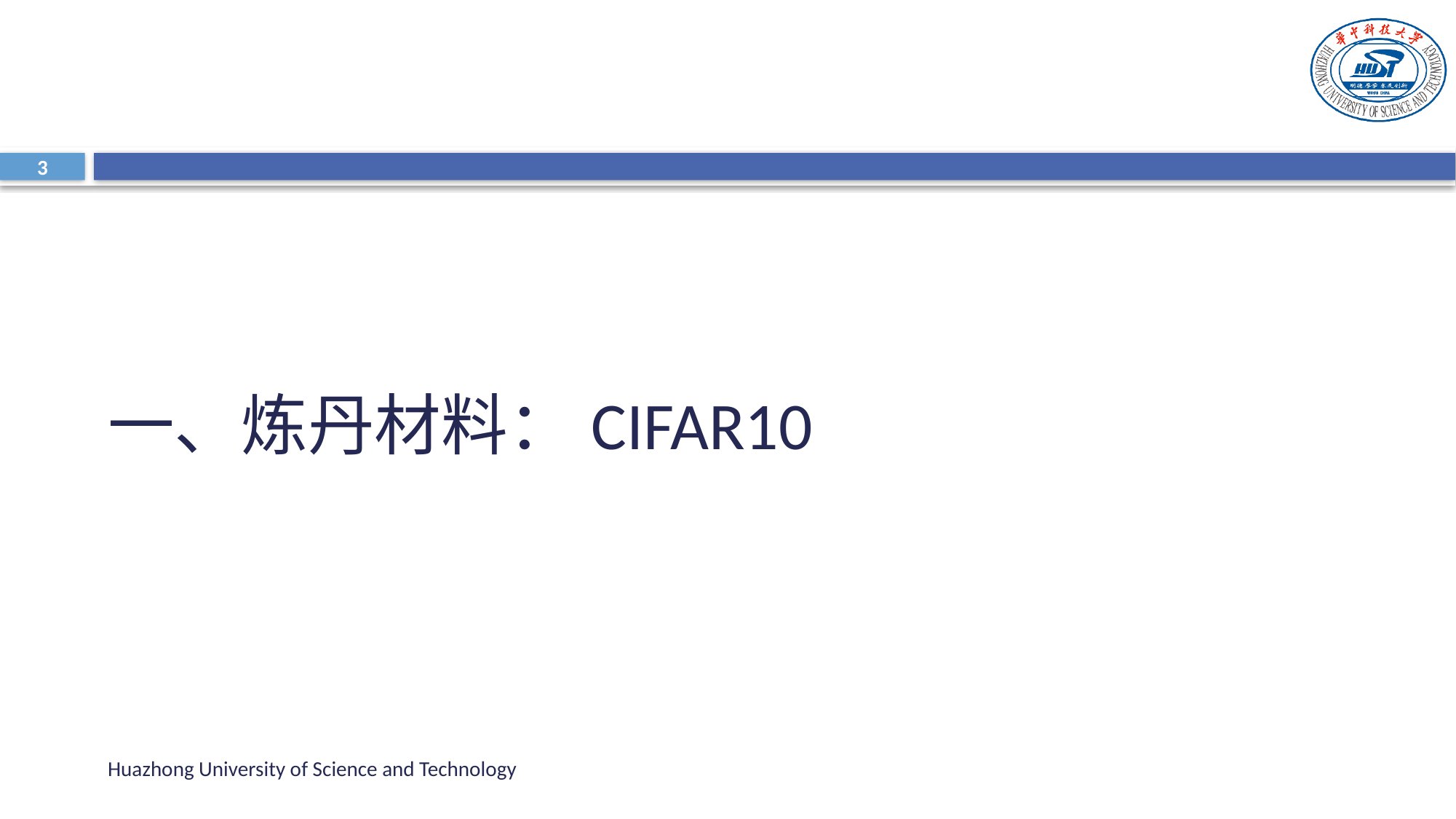

3
一、炼丹材料：CIFAR10
Huazhong University of Science and Technology